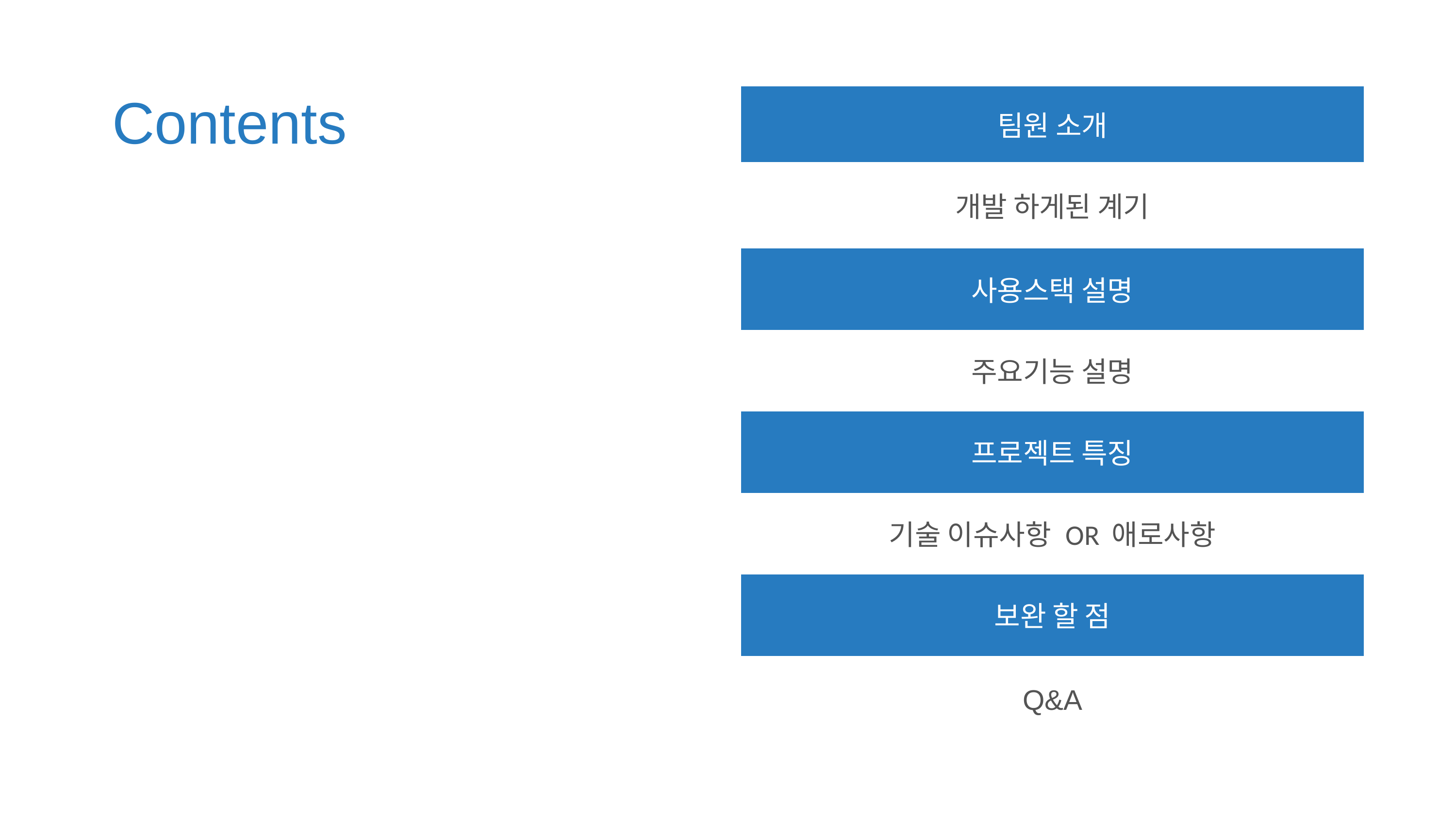

| 팀원 소개 |
| --- |
| 개발 하게된 계기 |
| 사용스택 설명 |
| 주요기능 설명 |
| 프로젝트 특징 |
| 기술 이슈사항 OR 애로사항 |
| 보완 할 점 |
| 기술 이슈사항 OR 애로사항 |
Contents
Q&A